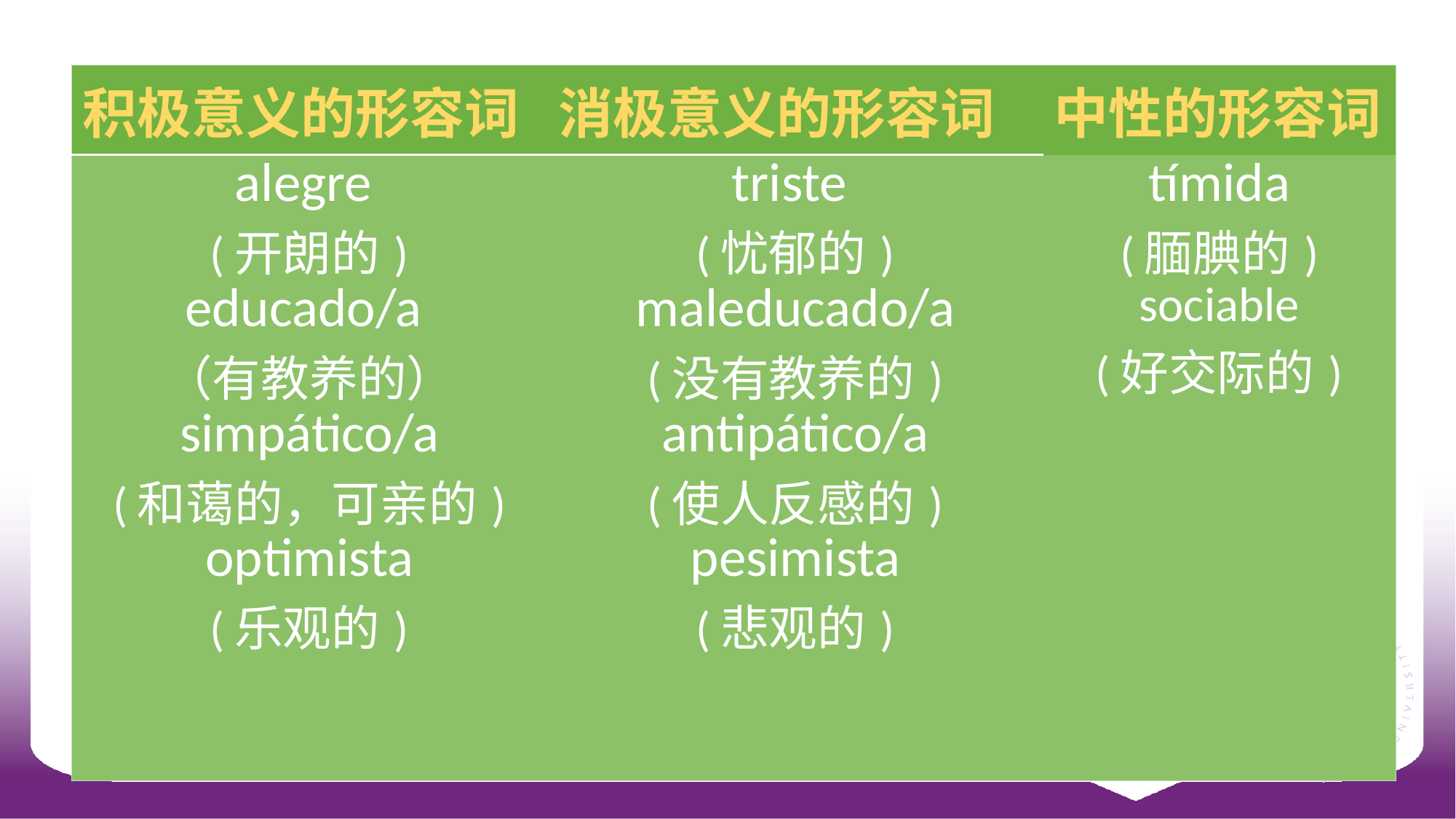

| 积极意义的形容词 | 消极意义的形容词 | 中性的形容词 |
| --- | --- | --- |
| alegre (开朗的) educado/a （有教养的） simpático/a (和蔼的，可亲的) optimista (乐观的) | triste (忧郁的) maleducado/a (没有教养的) antipático/a (使人反感的) pesimista (悲观的) | tímida (腼腆的) sociable (好交际的) |